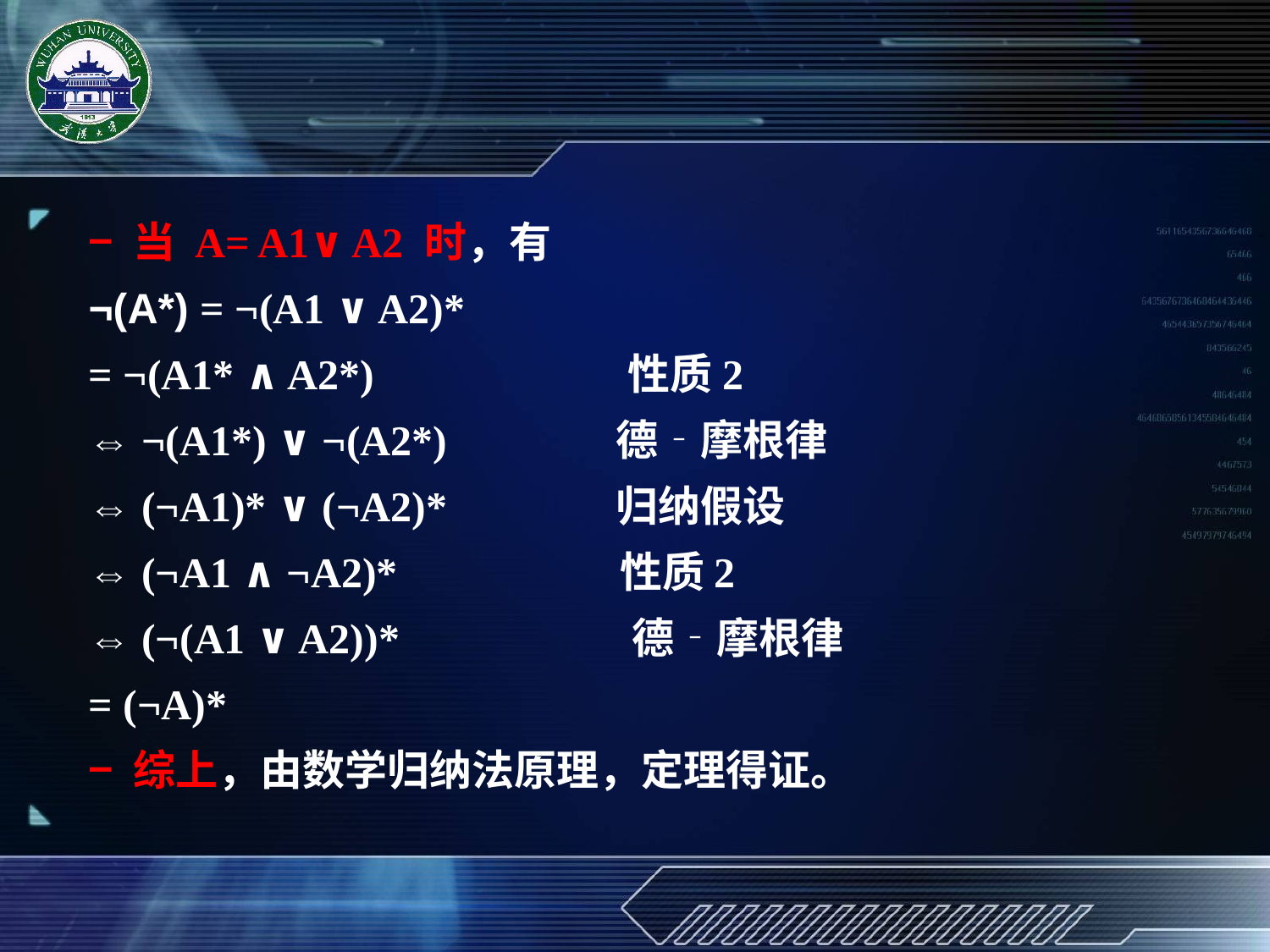

− 当 A= A1∨ A2 时，有
¬(A*) = ¬(A1 ∨ A2)*
= ¬(A1* ∧ A2*)                       性质2
⇔ ¬(A1*) ∨ ¬(A2*)               德‐摩根律
⇔ (¬A1)* ∨ (¬A2)*               归纳假设
⇔ (¬A1 ∧ ¬A2)*                    性质2
⇔ (¬(A1 ∨ A2))*                     德‐摩根律
= (¬A)*
− 综上，由数学归纳法原理，定理得证。